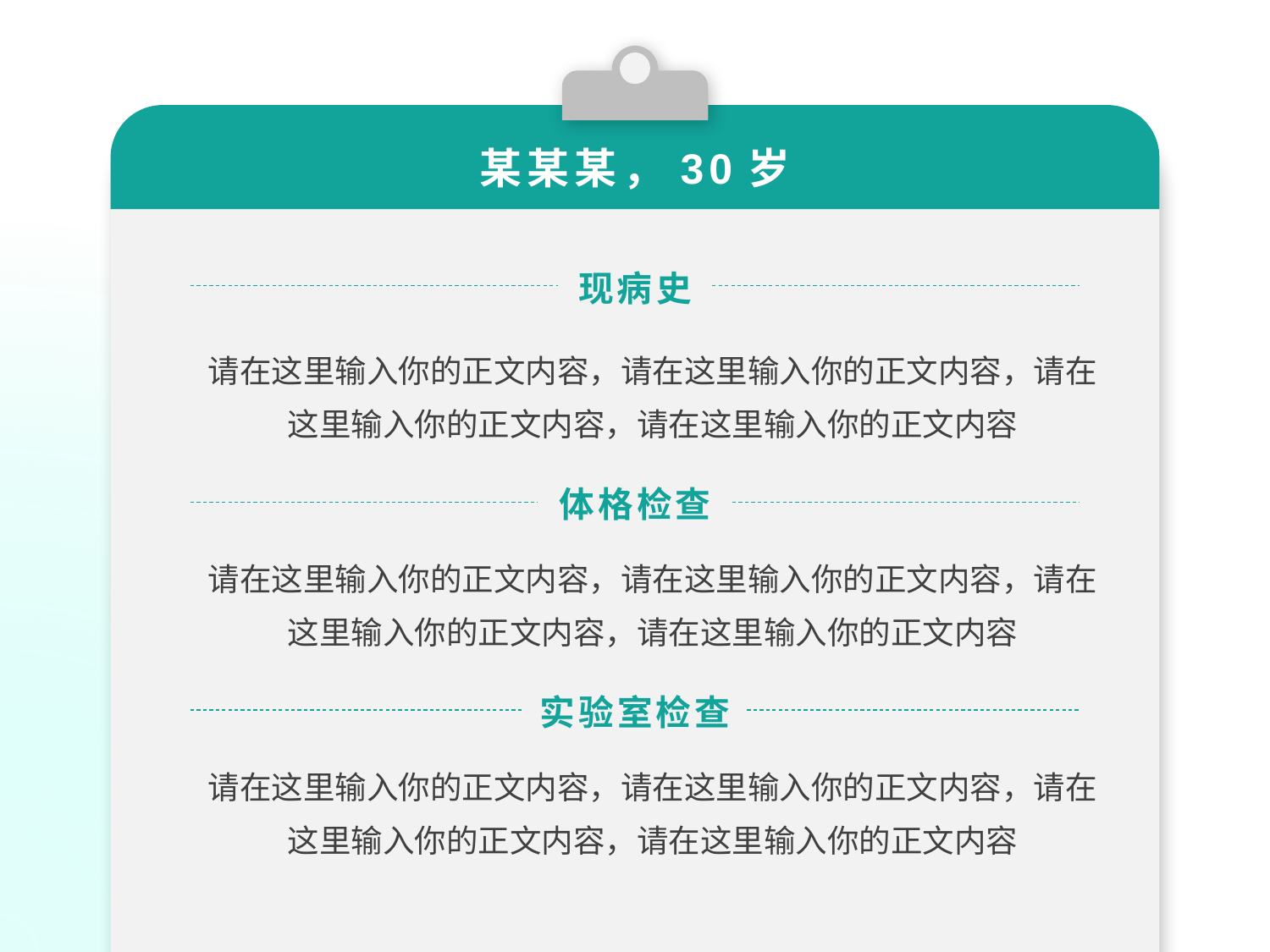

某某某，30岁
现病史
请在这里输入你的正文内容，请在这里输入你的正文内容，请在这里输入你的正文内容，请在这里输入你的正文内容
体格检查
请在这里输入你的正文内容，请在这里输入你的正文内容，请在这里输入你的正文内容，请在这里输入你的正文内容
实验室检查
请在这里输入你的正文内容，请在这里输入你的正文内容，请在这里输入你的正文内容，请在这里输入你的正文内容